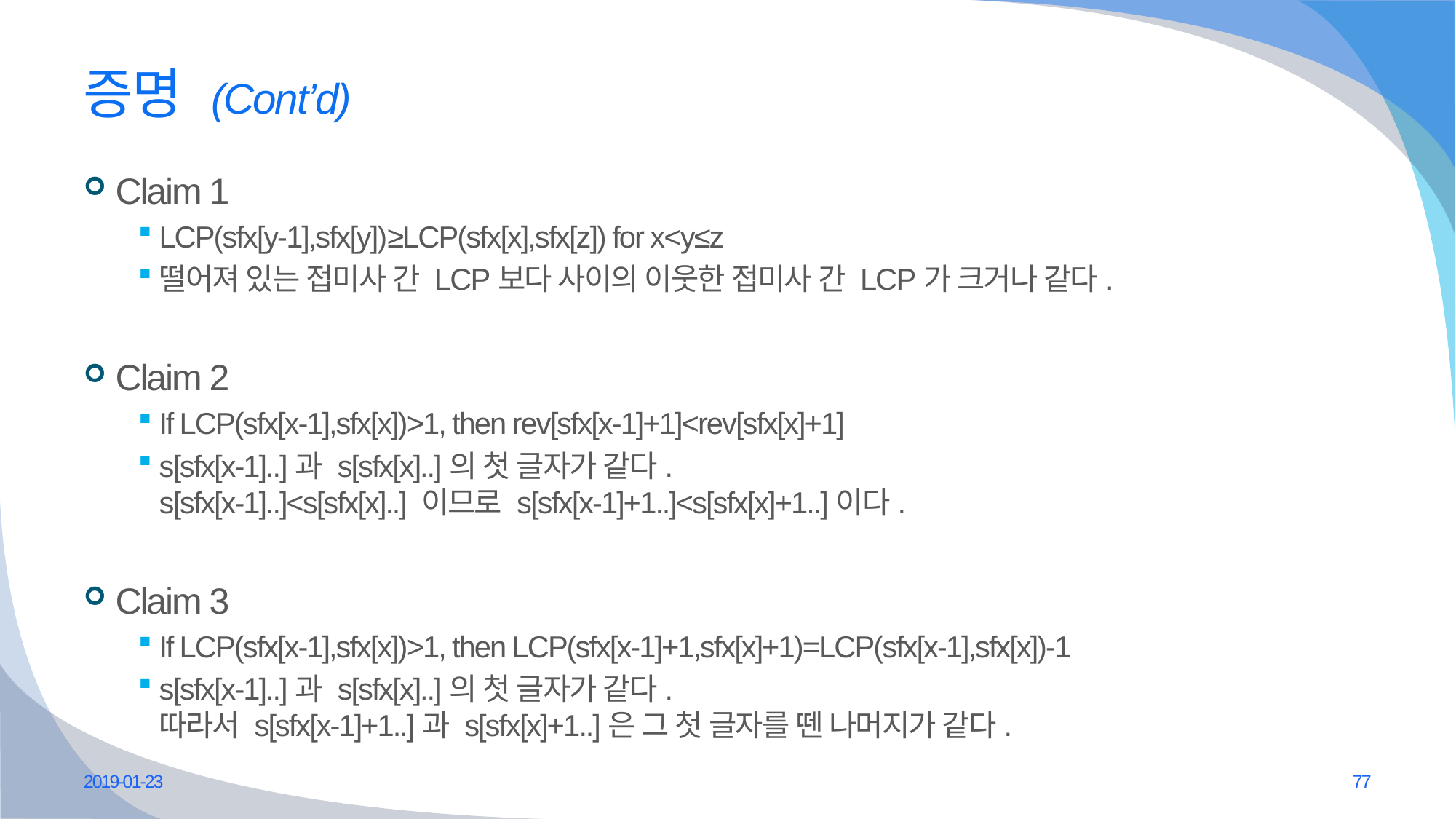

# 증명 (Cont’d)
Claim 1
LCP(sfx[y-1],sfx[y])≥LCP(sfx[x],sfx[z]) for x<y≤z
떨어져 있는 접미사 간 LCP보다 사이의 이웃한 접미사 간 LCP가 크거나 같다.

Claim 2
If LCP(sfx[x-1],sfx[x])>1, then rev[sfx[x-1]+1]<rev[sfx[x]+1]
s[sfx[x-1]..]과 s[sfx[x]..]의 첫 글자가 같다.
s[sfx[x-1]..]<s[sfx[x]..] 이므로 s[sfx[x-1]+1..]<s[sfx[x]+1..]이다.

Claim 3
If LCP(sfx[x-1],sfx[x])>1, then LCP(sfx[x-1]+1,sfx[x]+1)=LCP(sfx[x-1],sfx[x])-1
s[sfx[x-1]..]과 s[sfx[x]..]의 첫 글자가 같다.
따라서 s[sfx[x-1]+1..]과 s[sfx[x]+1..]은 그 첫 글자를 뗀 나머지가 같다.
2019-01-23
77